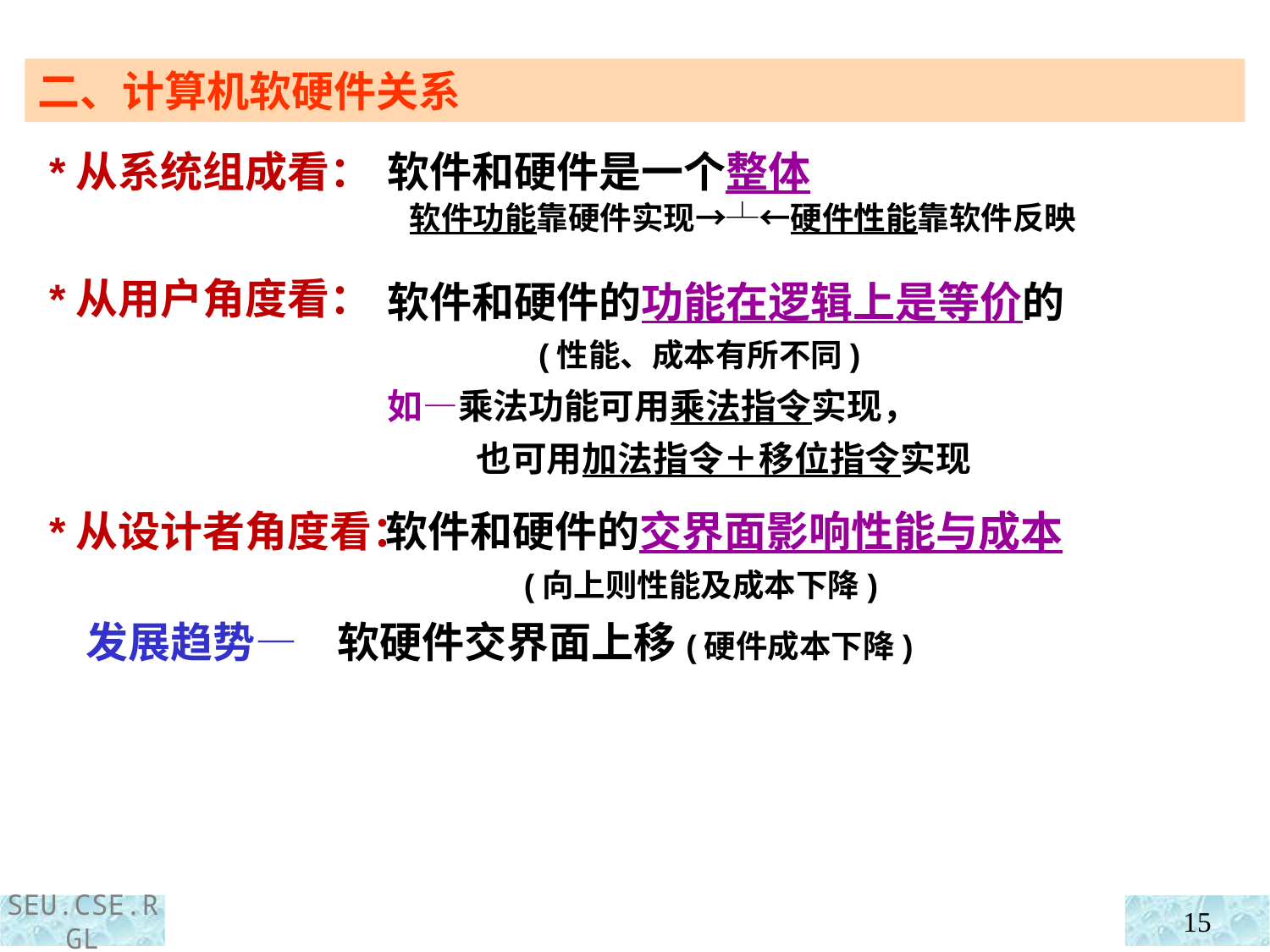

二、计算机软硬件关系
软件和硬件是一个整体
  软件功能靠硬件实现→┴←硬件性能靠软件反映
 *从系统组成看：

 *从用户角度看：

 *从设计者角度看：

    发展趋势—
软件和硬件的功能在逻辑上是等价的
                 (性能、成本有所不同)
如—乘法功能可用乘法指令实现，
          也可用加法指令＋移位指令实现
    软件和硬件的交界面影响性能与成本
                     (向上则性能及成本下降)
软硬件交界面上移(硬件成本下降)
15